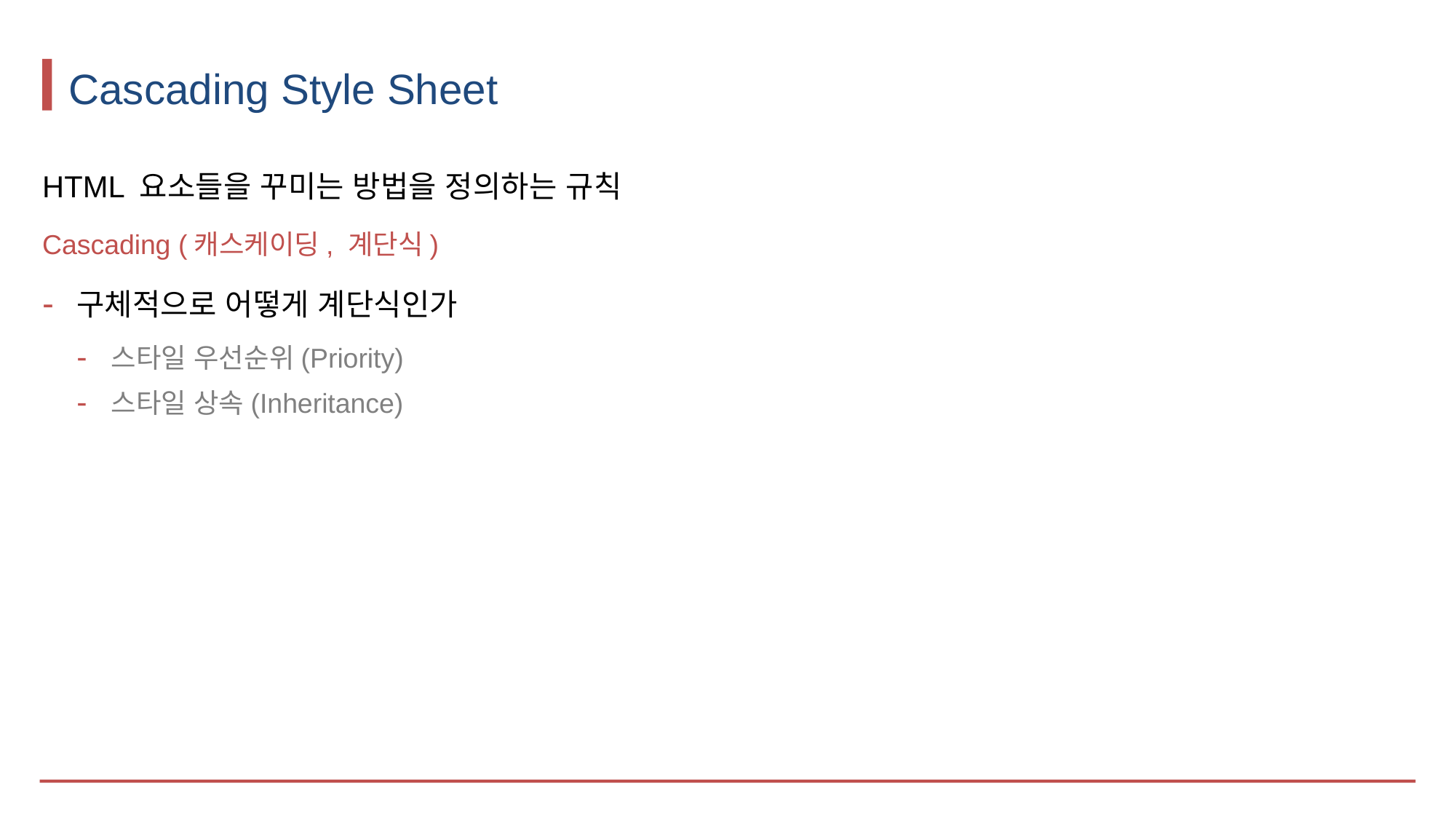

# Cascading Style Sheet
HTML 요소들을 꾸미는 방법을 정의하는 규칙
Cascading (캐스케이딩, 계단식)
구체적으로 어떻게 계단식인가
스타일 우선순위(Priority)
스타일 상속(Inheritance)